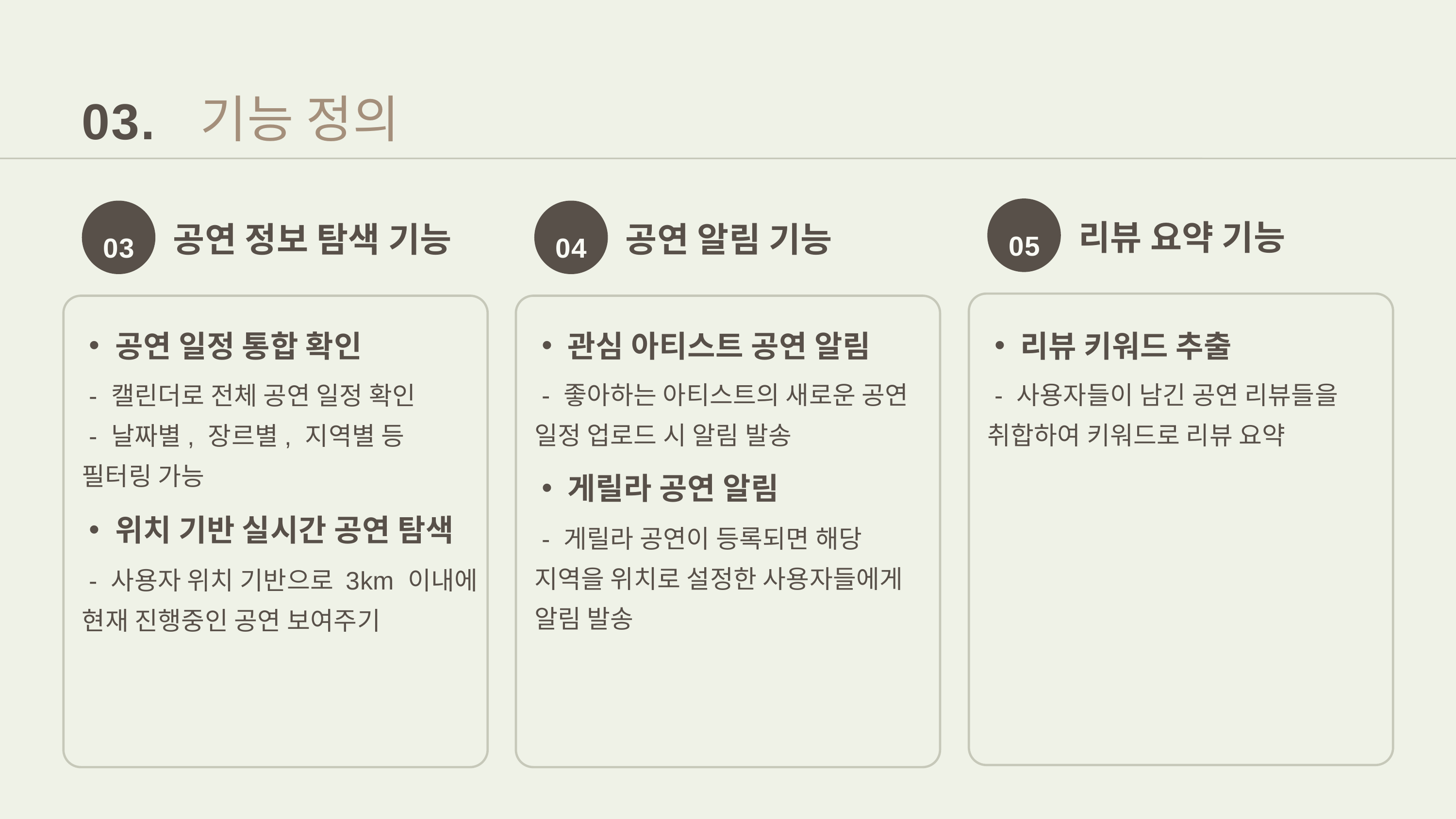

기능 정의
03.

05
리뷰 요약 기능

리뷰 키워드 추출
 - 사용자들이 남긴 공연 리뷰들을
취합하여 키워드로 리뷰 요약

03
공연 정보 탐색 기능

04
공연 알림 기능

관심 아티스트 공연 알림
 - 좋아하는 아티스트의 새로운 공연
일정 업로드 시 알림 발송
게릴라 공연 알림
 - 게릴라 공연이 등록되면 해당
지역을 위치로 설정한 사용자들에게 알림 발송
공연 일정 통합 확인
 - 캘린더로 전체 공연 일정 확인
 - 날짜별, 장르별, 지역별 등 필터링 가능
위치 기반 실시간 공연 탐색
 - 사용자 위치 기반으로 3km 이내에 현재 진행중인 공연 보여주기